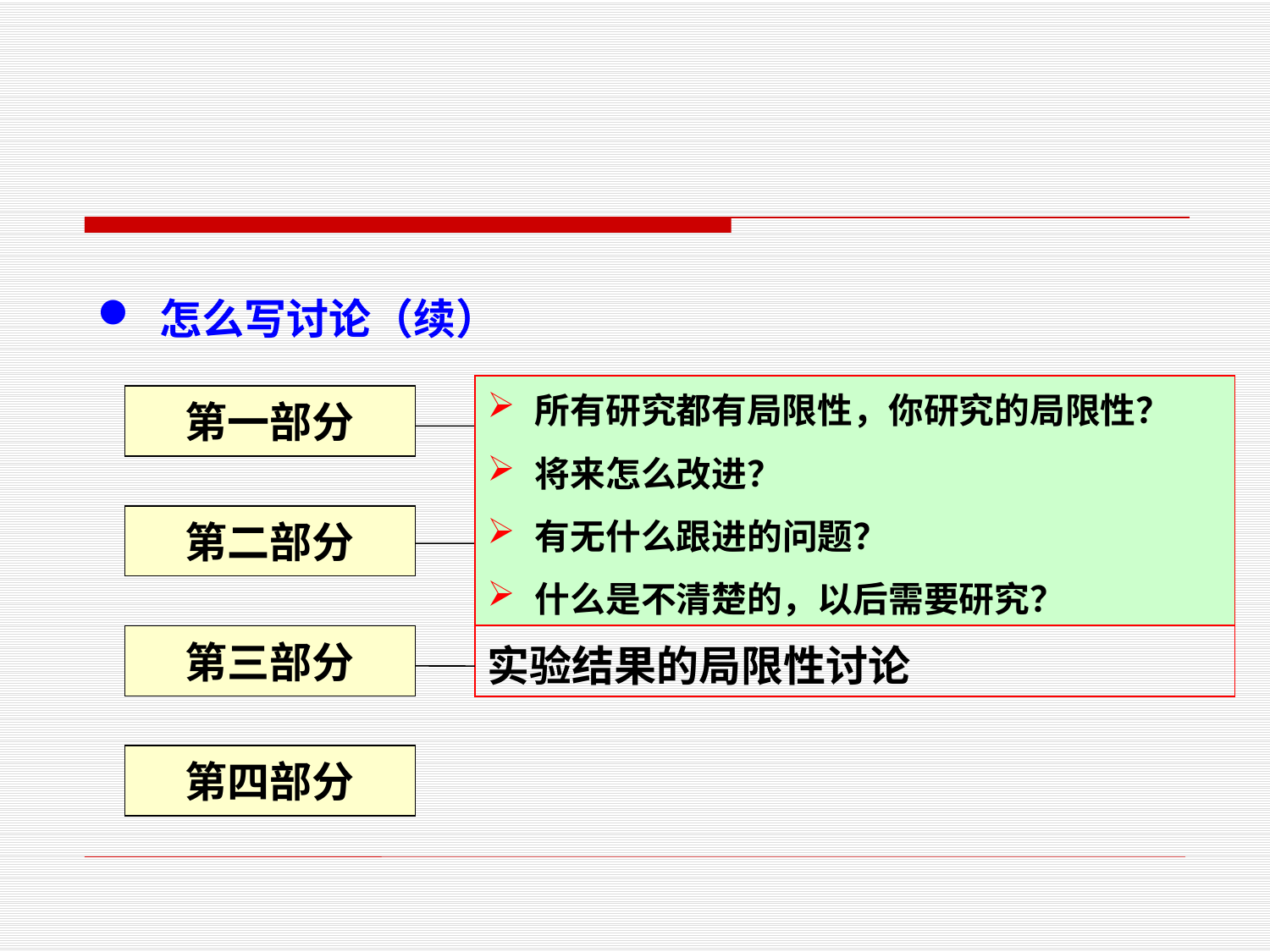

怎么写讨论（续）
所有研究都有局限性，你研究的局限性？
将来怎么改进？
有无什么跟进的问题？
什么是不清楚的，以后需要研究？
第一部分
陈述研究的主要结果

解释实验结果
第二部分

第三部分
实验结果的局限性讨论

第四部分